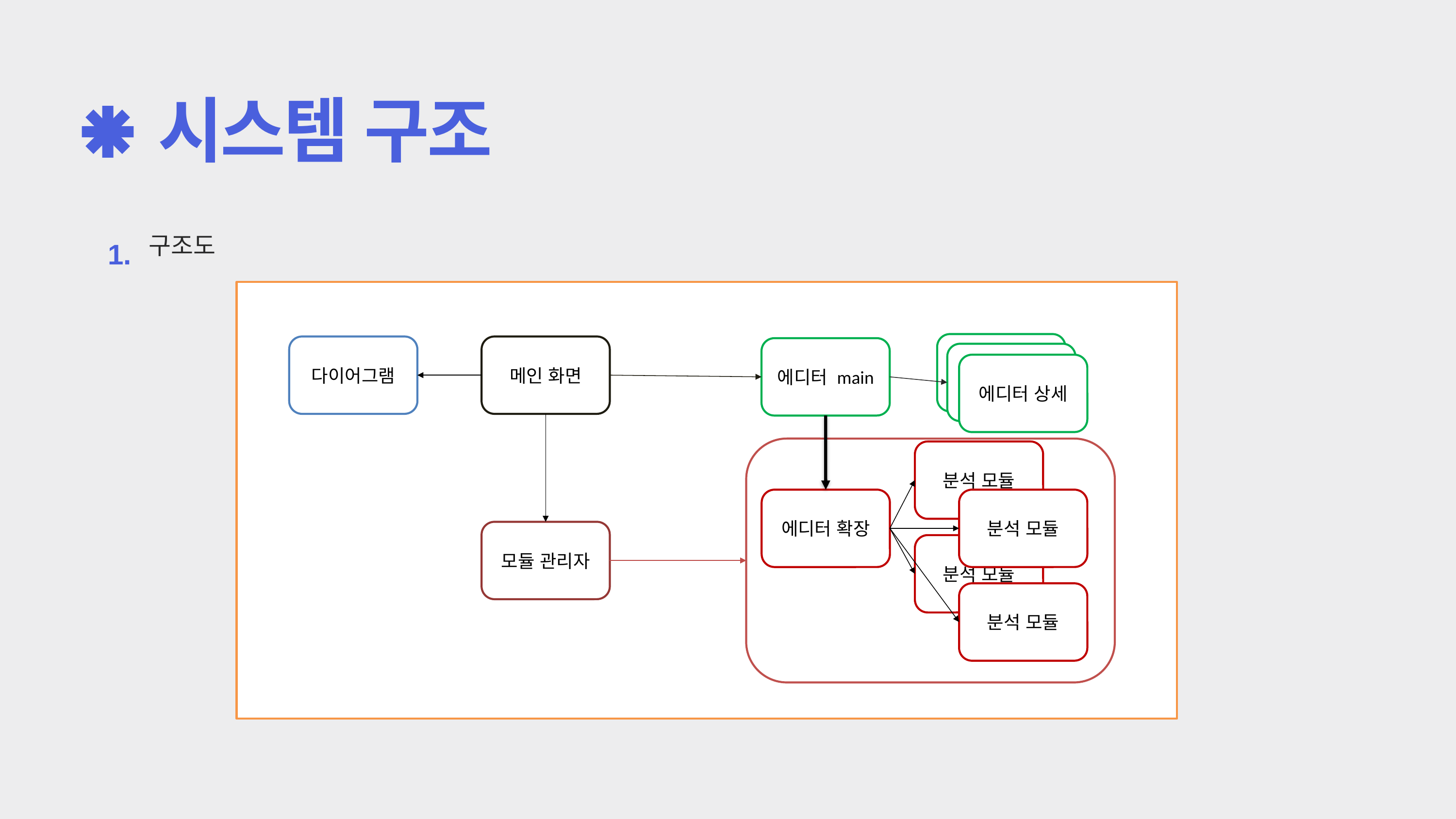

시스템 구조

1.
구조도

다이어그램
메인 화면
에디터 main
메인 화면
에디터 상세

분석 모듈
에디터 확장
분석 모듈
모듈 관리자
분석 모듈
분석 모듈